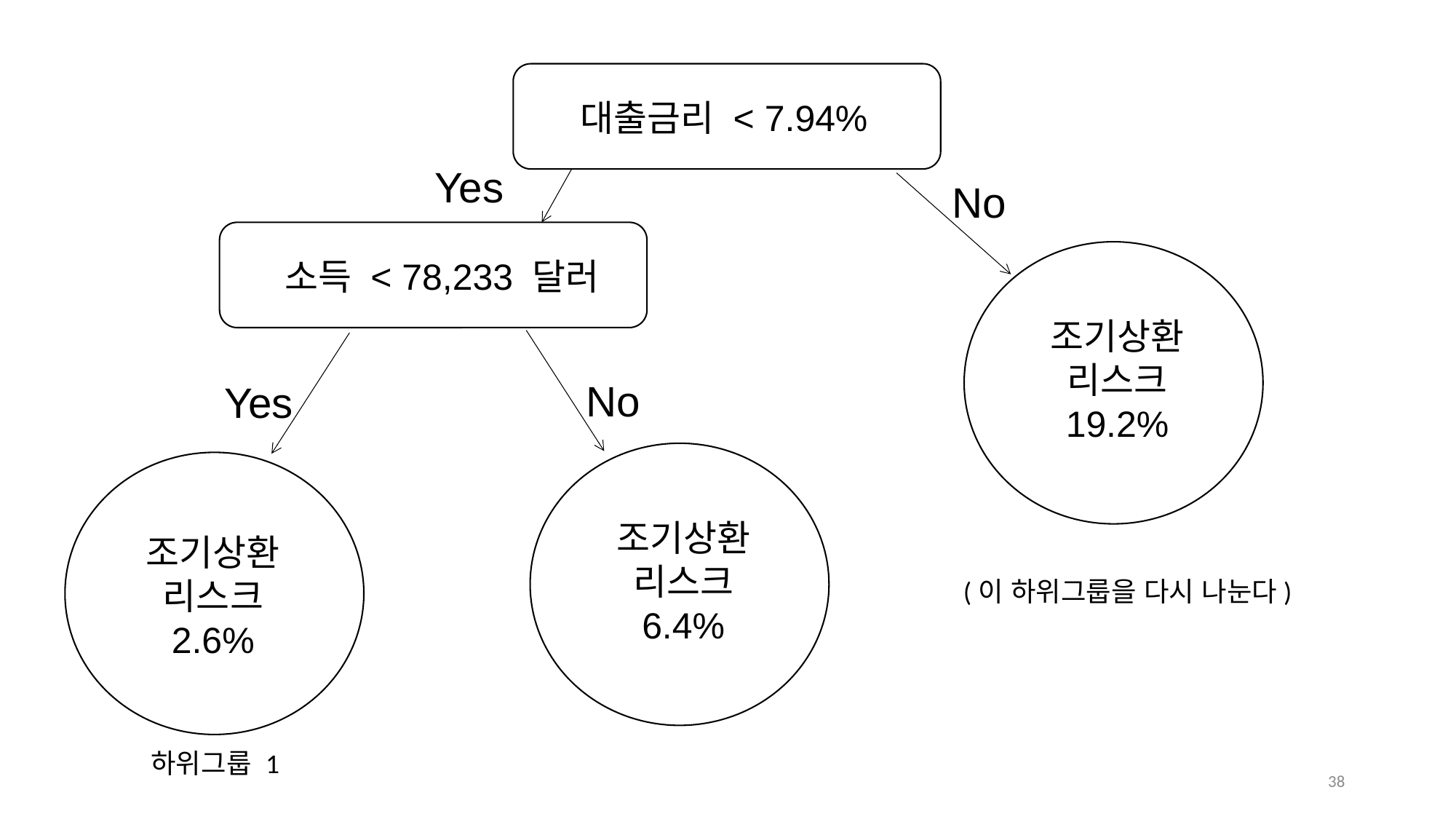

대출금리 < 7.94%
Yes
No

소득 < 78,233 달러
조기상환
리스크
19.2%
No
Yes

조기상환
리스크
6.4%
조기상환
리스크
2.6%
(이 하위그룹을 다시 나눈다)
하위그룹 1
38